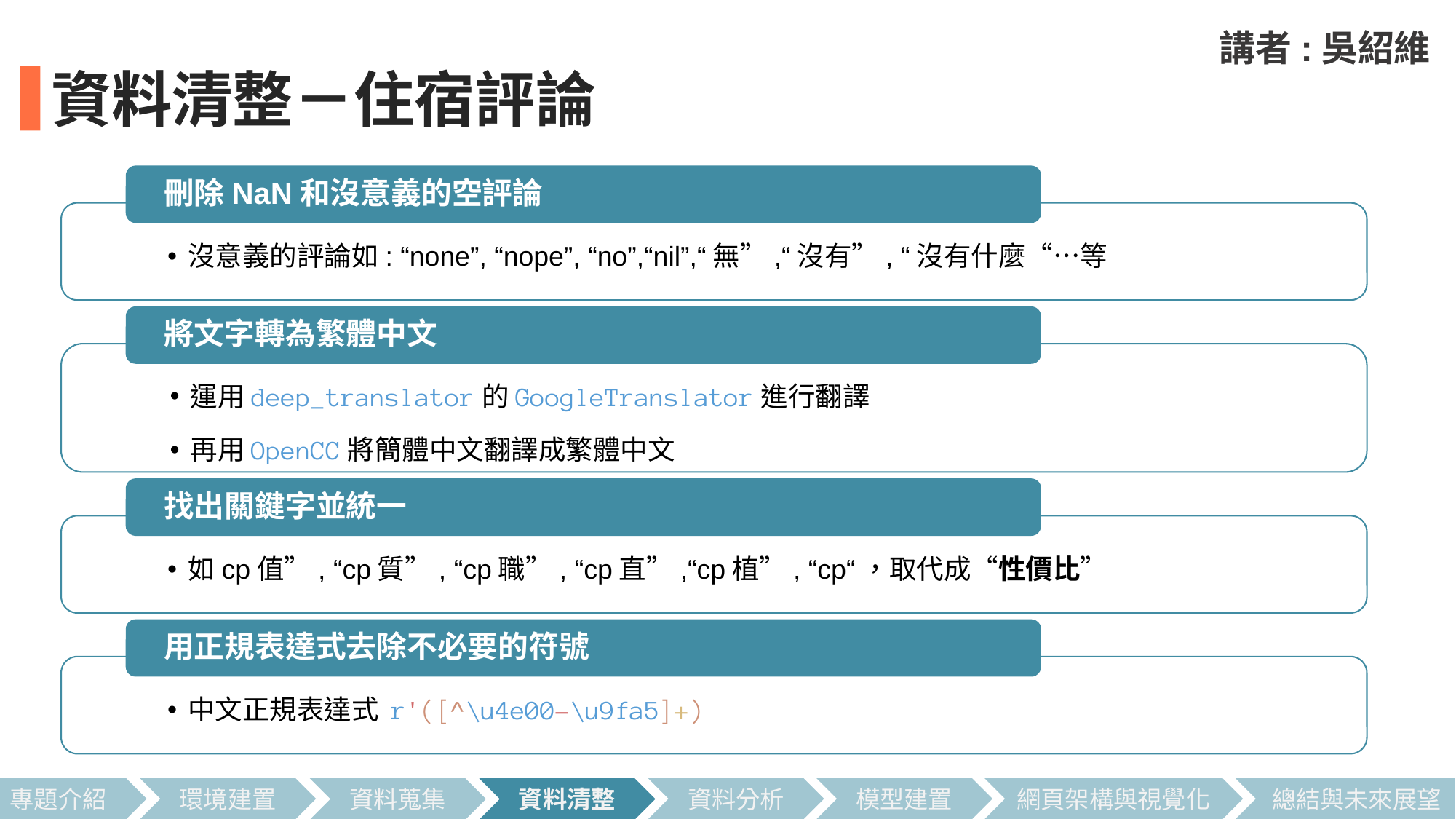

講者:吳紹維
資料清整－住宿評論

刪除NaN和沒意義的空評論

沒意義的評論如: “none”, “nope”, “no”,“nil”,“無”,“沒有”, “沒有什麼“…等

將文字轉為繁體中文

運用deep_translator的GoogleTranslator進行翻譯
再用OpenCC將簡體中文翻譯成繁體中文

找出關鍵字並統一

如cp值”, “cp質”, “cp職”, “cp直”,“cp植”, “cp“，取代成“性價比”

用正規表達式去除不必要的符號

中文正規表達式 r'([^\u4e00-\u9fa5]+)
總結與未來展望
專題介紹
環境建置
資料分析
模型建置
網頁架構與視覺化
資料蒐集
資料清整